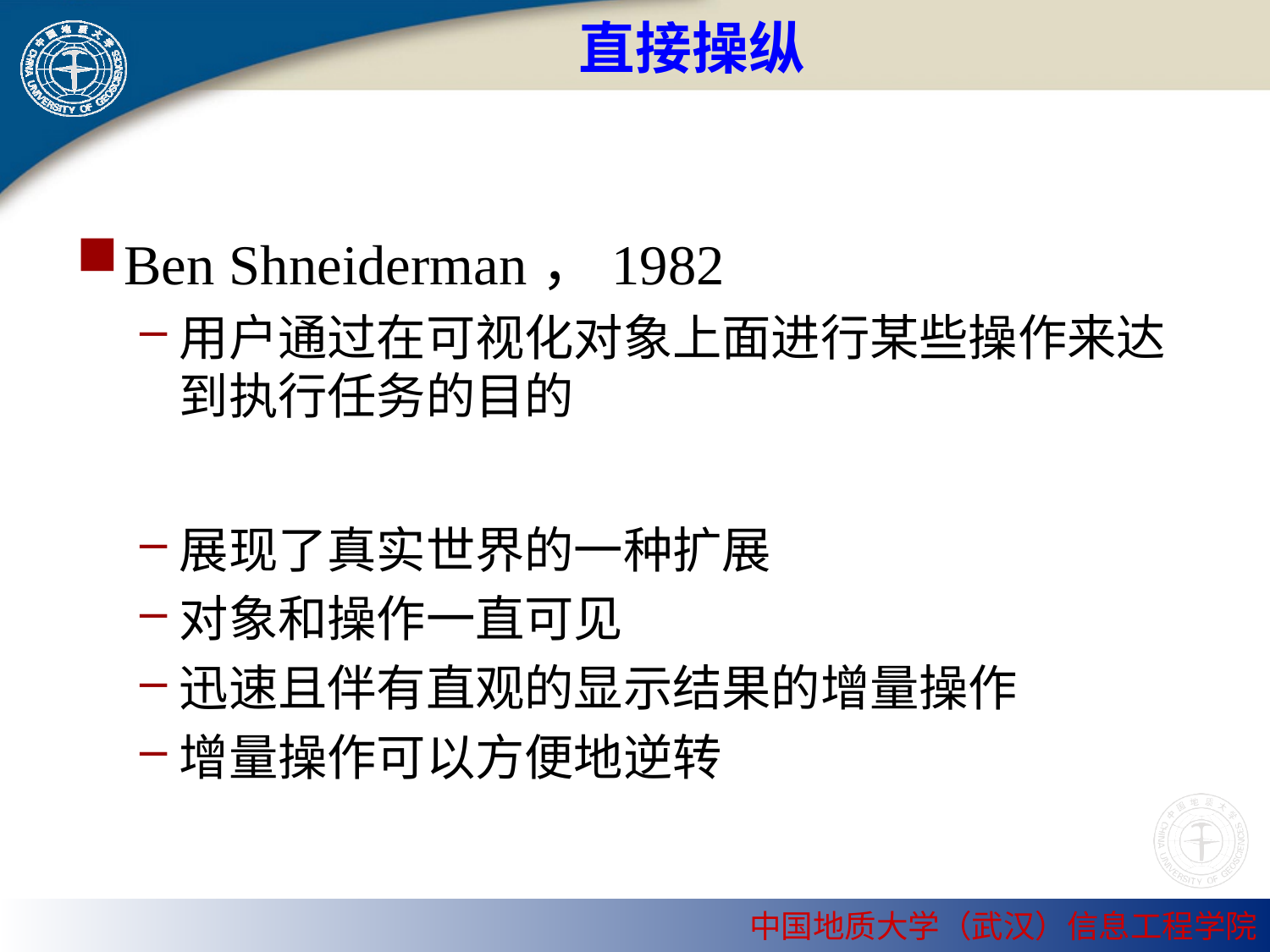

# 直接操纵
Ben Shneiderman，1982
用户通过在可视化对象上面进行某些操作来达到执行任务的目的

展现了真实世界的一种扩展
对象和操作一直可见
迅速且伴有直观的显示结果的增量操作
增量操作可以方便地逆转